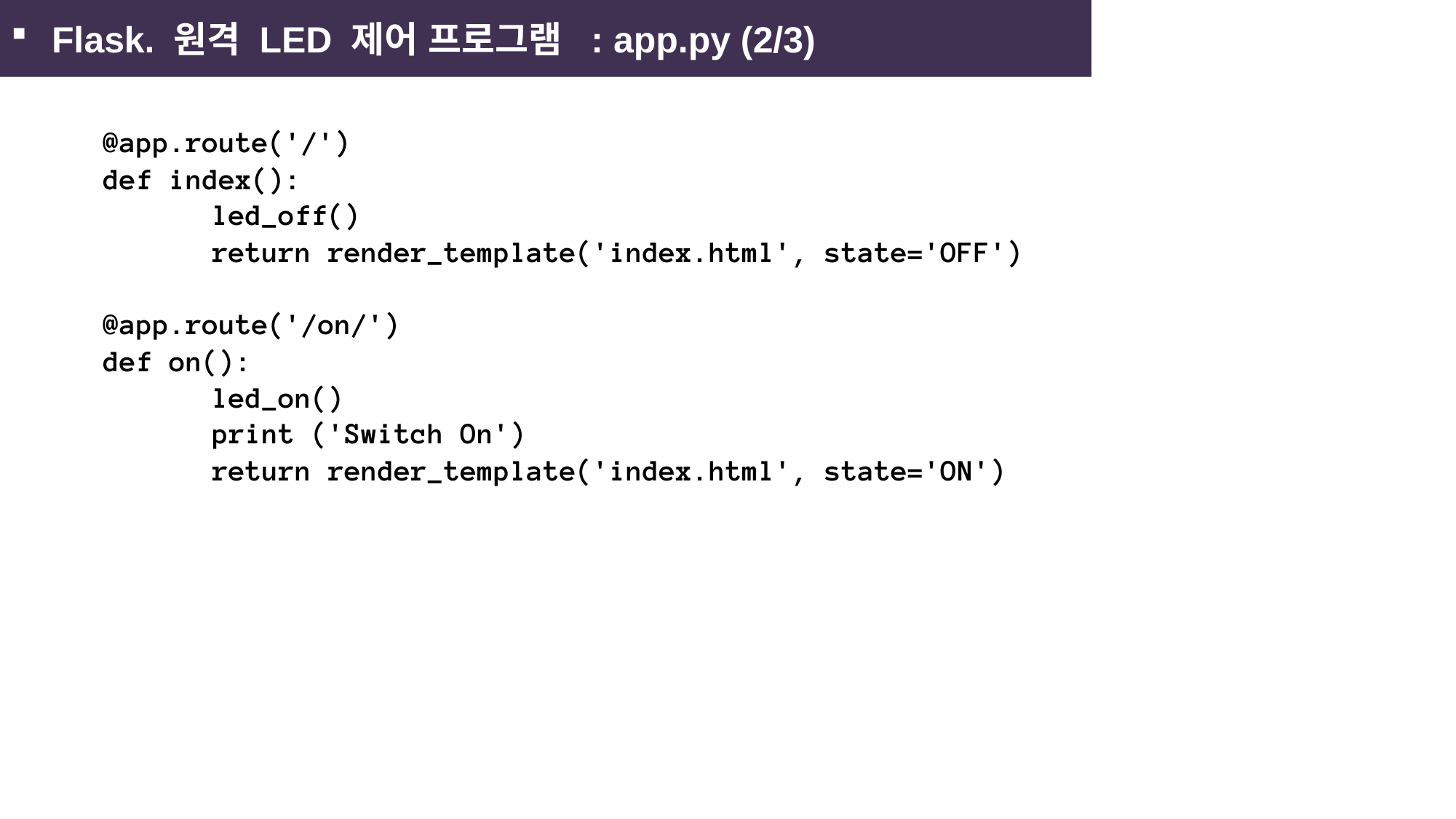

Flask. 원격 LED 제어 프로그램  : app.py (2/3)

@app.route('/')
def index():
	led_off()
	return render_template('index.html', state='OFF')

@app.route('/on/')
def on():
	led_on()
	print ('Switch On')
	return render_template('index.html', state='ON')